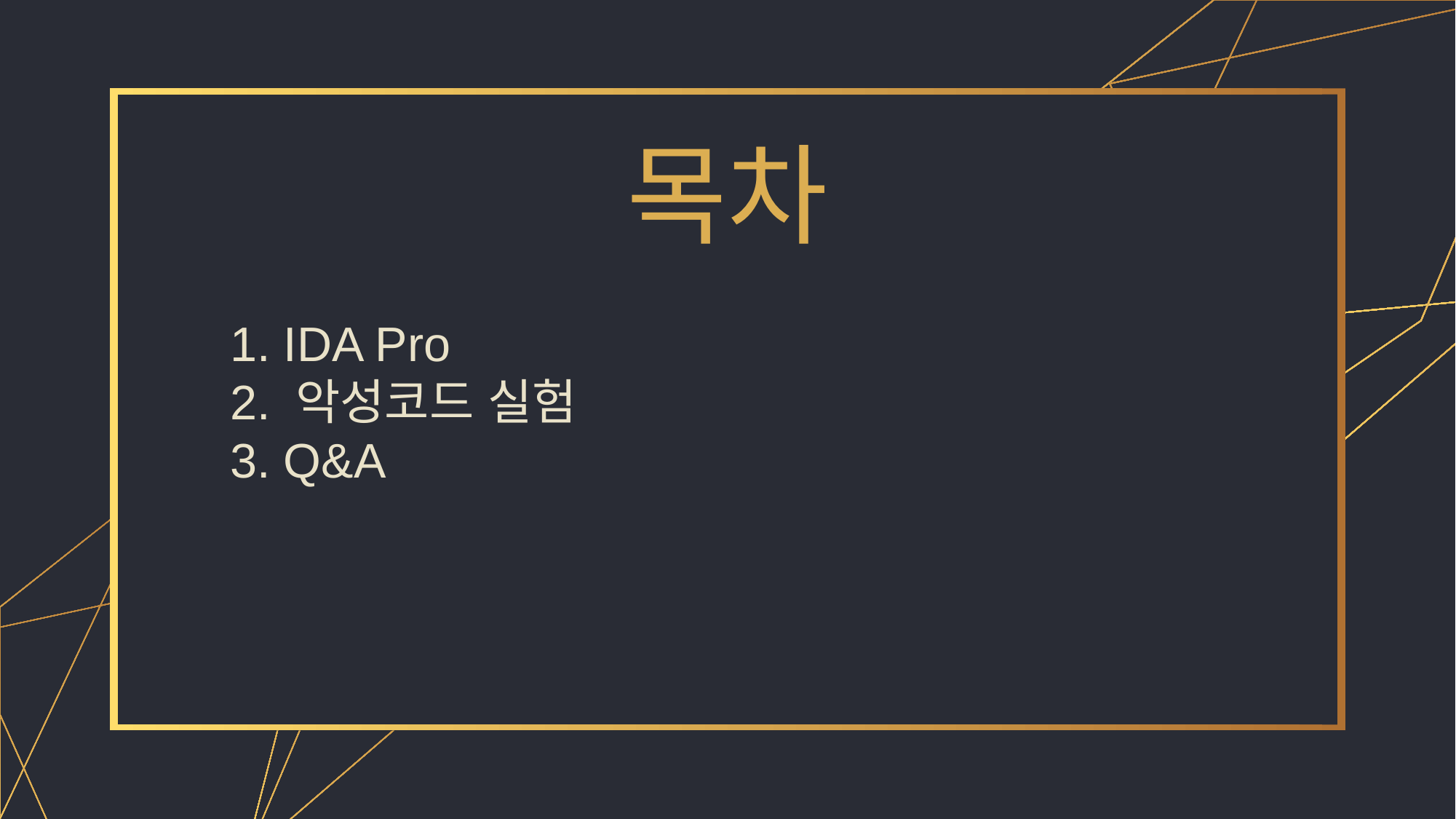

# 목차
1. IDA Pro
2. 악성코드 실험
3. Q&A